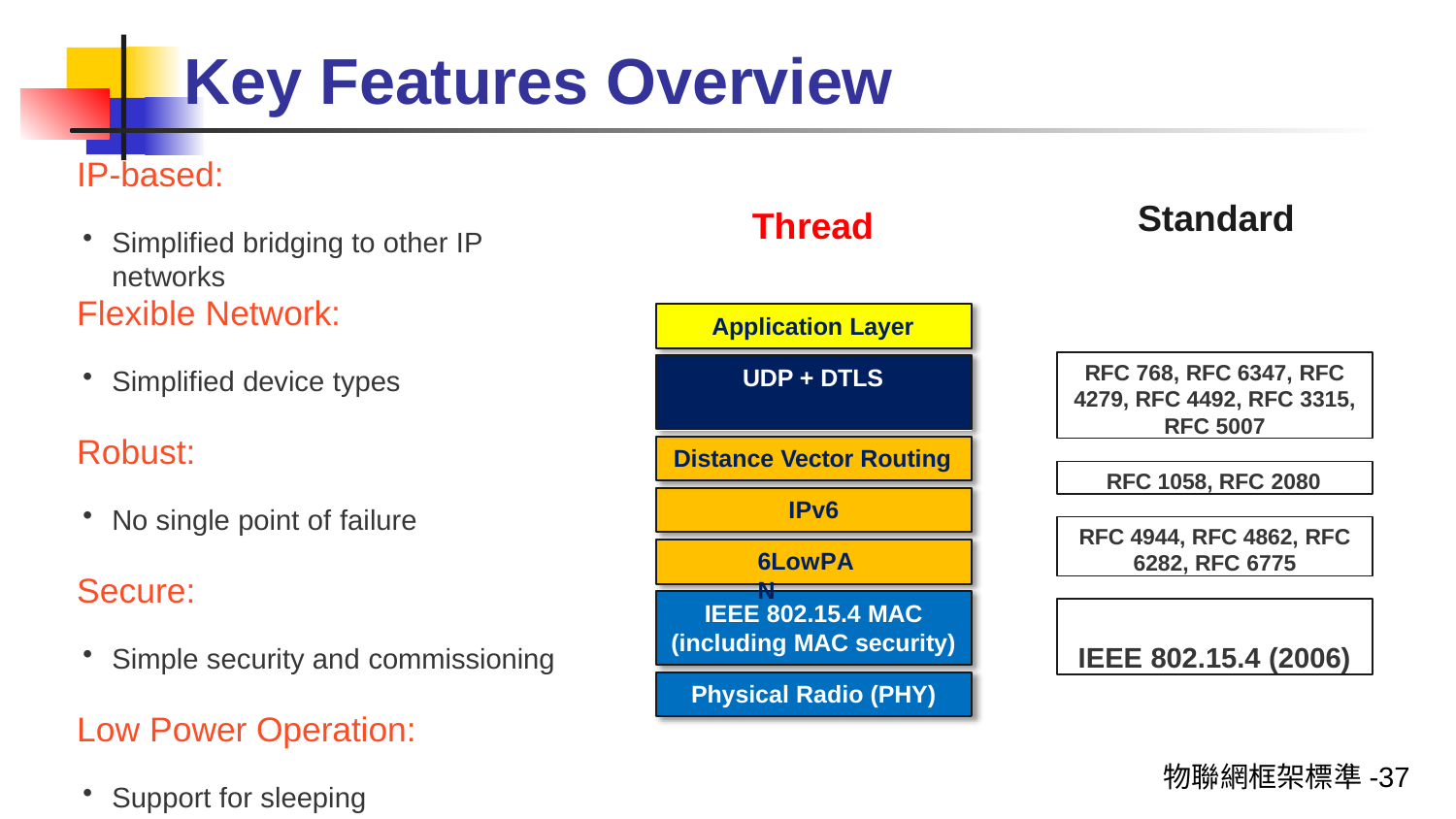

# Key Features Overview
IP-based:
Standard
Thread
Simplified bridging to other IP networks
Flexible Network:

Application Layer

RFC 768, RFC 6347, RFC
4279, RFC 4492, RFC 3315,
RFC 5007

UDP + DTLS
Simplified device types
Robust:

Distance Vector Routing
RFC 1058, RFC 2080

IPv6
No single point of failure
RFC 4944, RFC 4862, RFC
6282, RFC 6775

6LowPAN
Secure:

IEEE 802.15.4 MAC
(including MAC security)

IEEE 802.15.4 (2006)
Simple security and commissioning

Physical Radio (PHY)
Low Power Operation:
物聯網框架標準-37
Support for sleeping devices